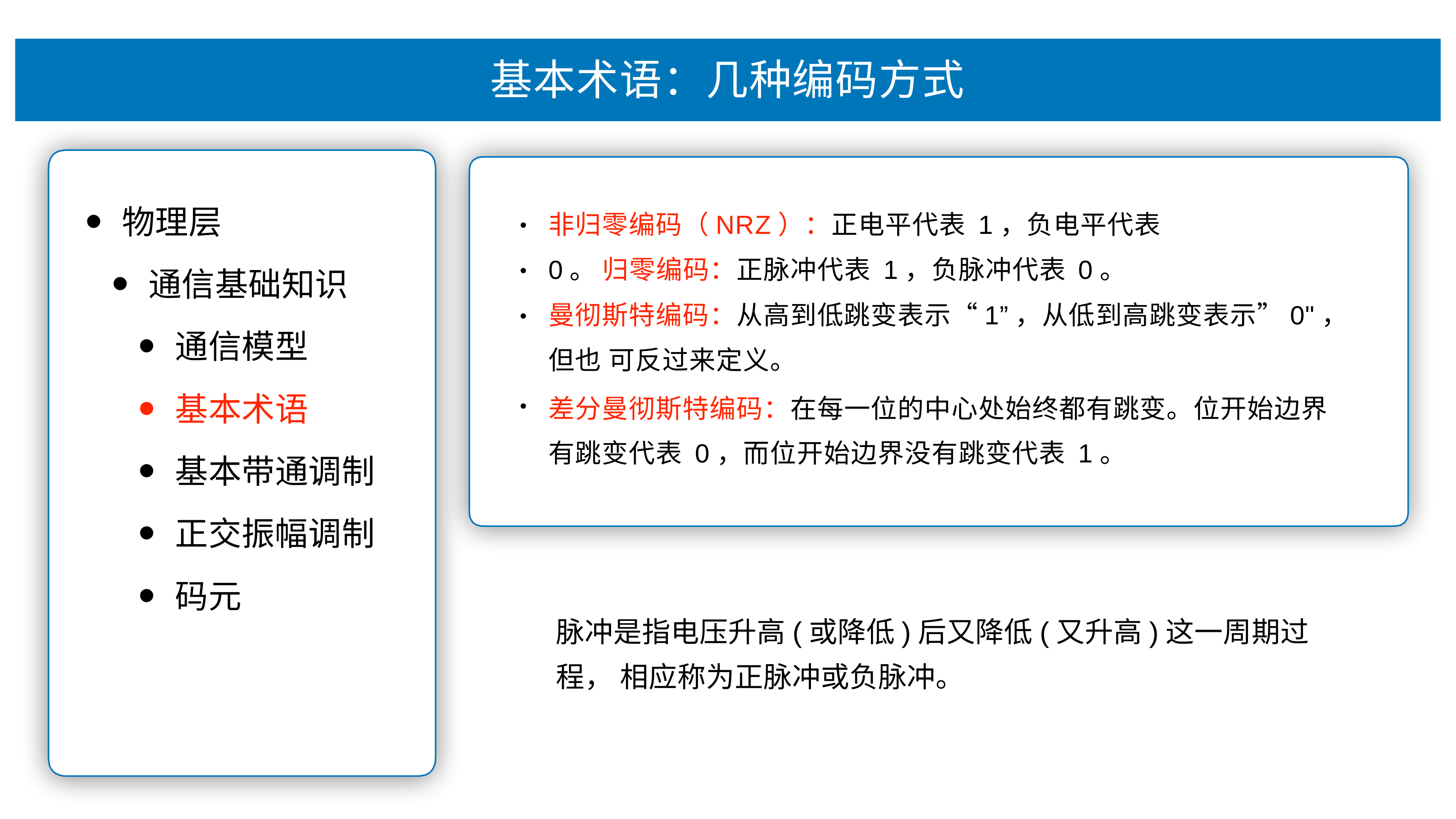

# 基本术语：⼏种编码⽅式

⾮归零编码（NRZ）：正电平代表 1，负电平代表 0。 归零编码：正脉冲代表 1，负脉冲代表 0。
曼彻斯特编码：从⾼到低跳变表示“1”，从低到⾼跳变表示”0"，但也 可反过来定义。
差分曼彻斯特编码：在每⼀位的中⼼处始终都有跳变。位开始边界 有跳变代表 0，⽽位开始边界没有跳变代表 1。
物理层
通信基础知识
通信模型
基本术语
基本带通调制
正交振幅调制
码元
•
•
•
•
脉冲是指电压升⾼(或降低)后⼜降低(⼜升⾼)这⼀周期过程， 相应称为正脉冲或负脉冲。